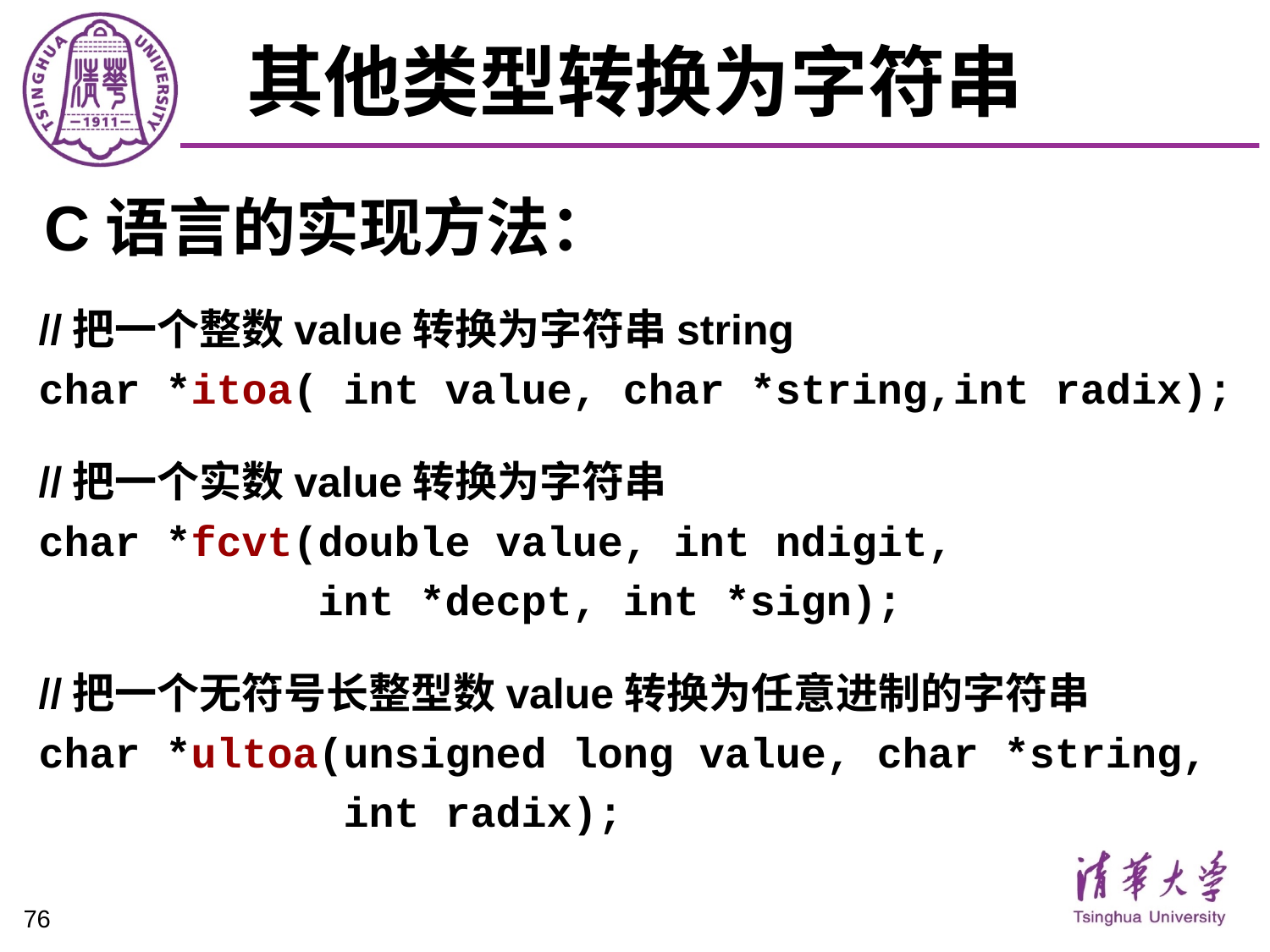

# 其他类型转换为字符串
C语言的实现方法：
//把一个整数value转换为字符串string
char *itoa( int value, char *string,int radix);
//把一个实数value转换为字符串
char *fcvt(double value, int ndigit,
           int *decpt, int *sign);
//把一个无符号长整型数value转换为任意进制的字符串
char *ultoa(unsigned long value, char *string,
            int radix);
76